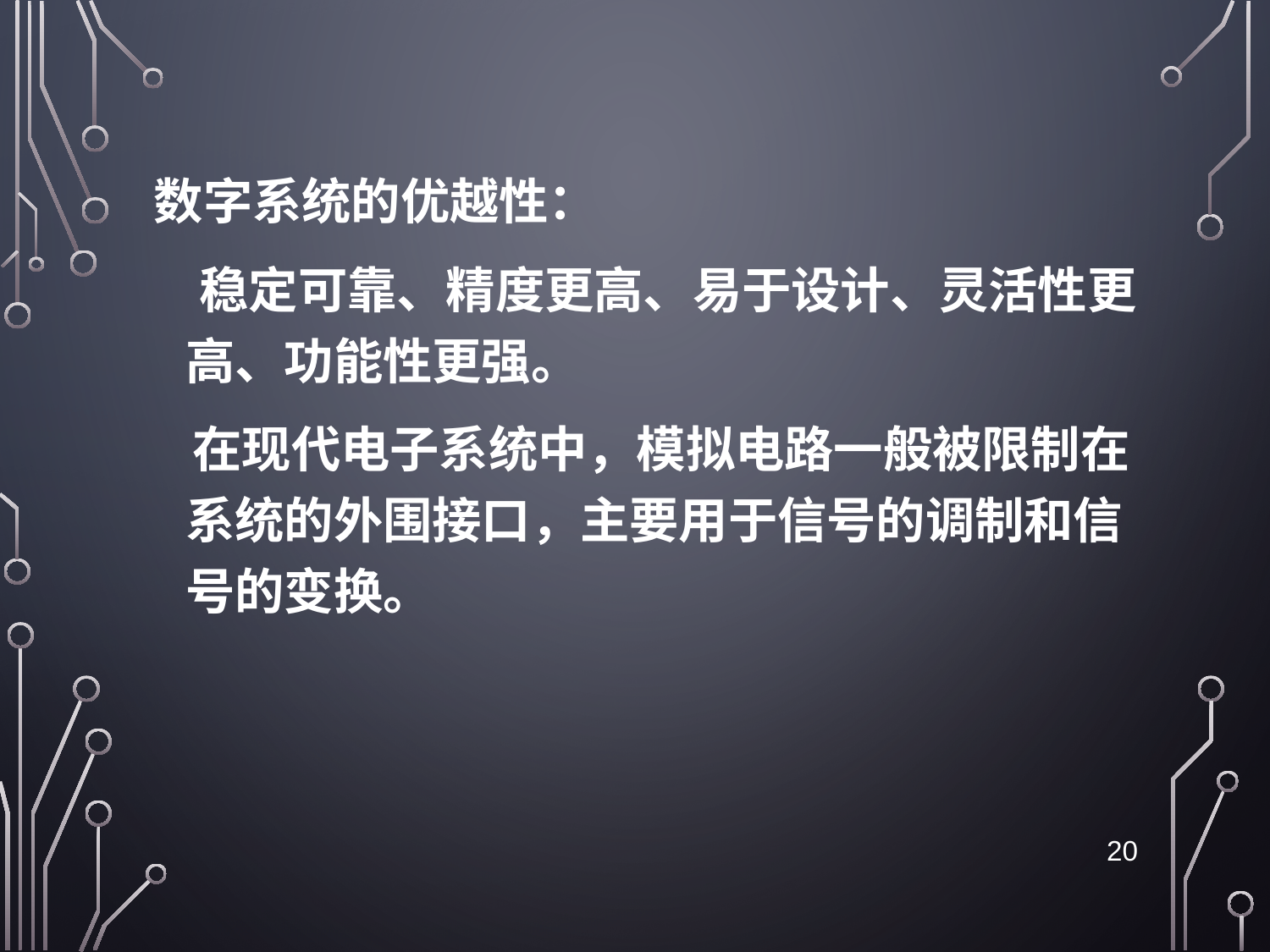

数字系统的优越性：
   稳定可靠、精度更高、易于设计、灵活性更高、功能性更强。
   在现代电子系统中，模拟电路一般被限制在系统的外围接口，主要用于信号的调制和信号的变换。

20